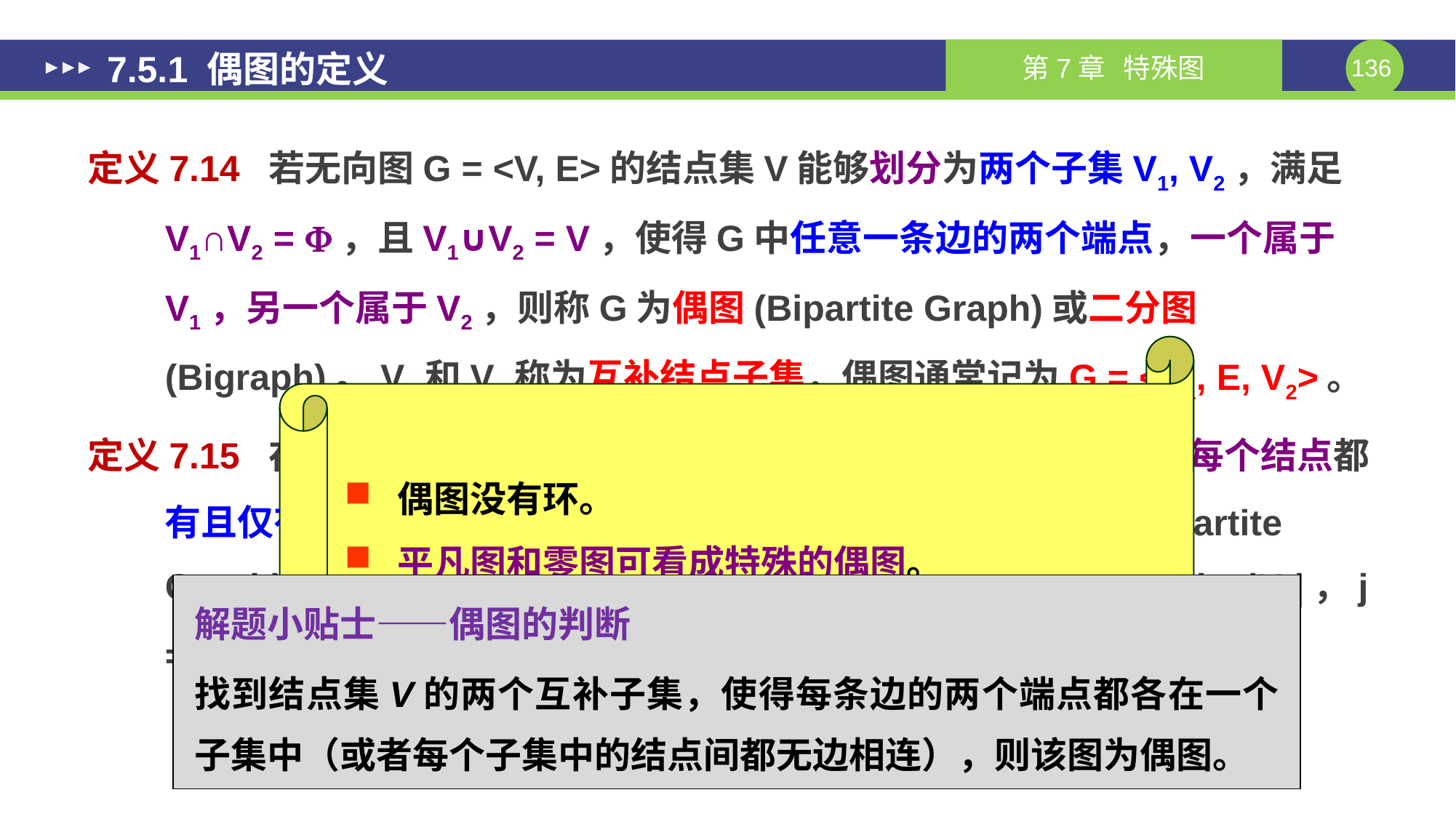

# 7.5.1 偶图的定义
定义7.14  若无向图G = <V, E>的结点集V能够划分为两个子集V1, V2，满足V1∩V2 = Φ，且V1∪V2 = V，使得G中任意一条边的两个端点，一个属于V1，另一个属于V2，则称G为偶图(Bipartite Graph)或二分图(Bigraph)。V1和V2称为互补结点子集，偶图通常记为G = <V1, E, V2>。
定义7.15  在偶图G = <V1, E, V2>中，若V1中的每个结点与V2中的每个结点都有且仅有一条边相关联，则称偶图G为完全偶图(Complete Bipartite Graph)或完全二分图(Complete Bigraph)，记为Ki, j，其中，i = |V1|，j = |V2|。
  偶图没有环。
  平凡图和零图可看成特殊的偶图。
解题小贴士——偶图的判断
找到结点集V的两个互补子集，使得每条边的两个端点都各在一个子集中（或者每个子集中的结点间都无边相连），则该图为偶图。